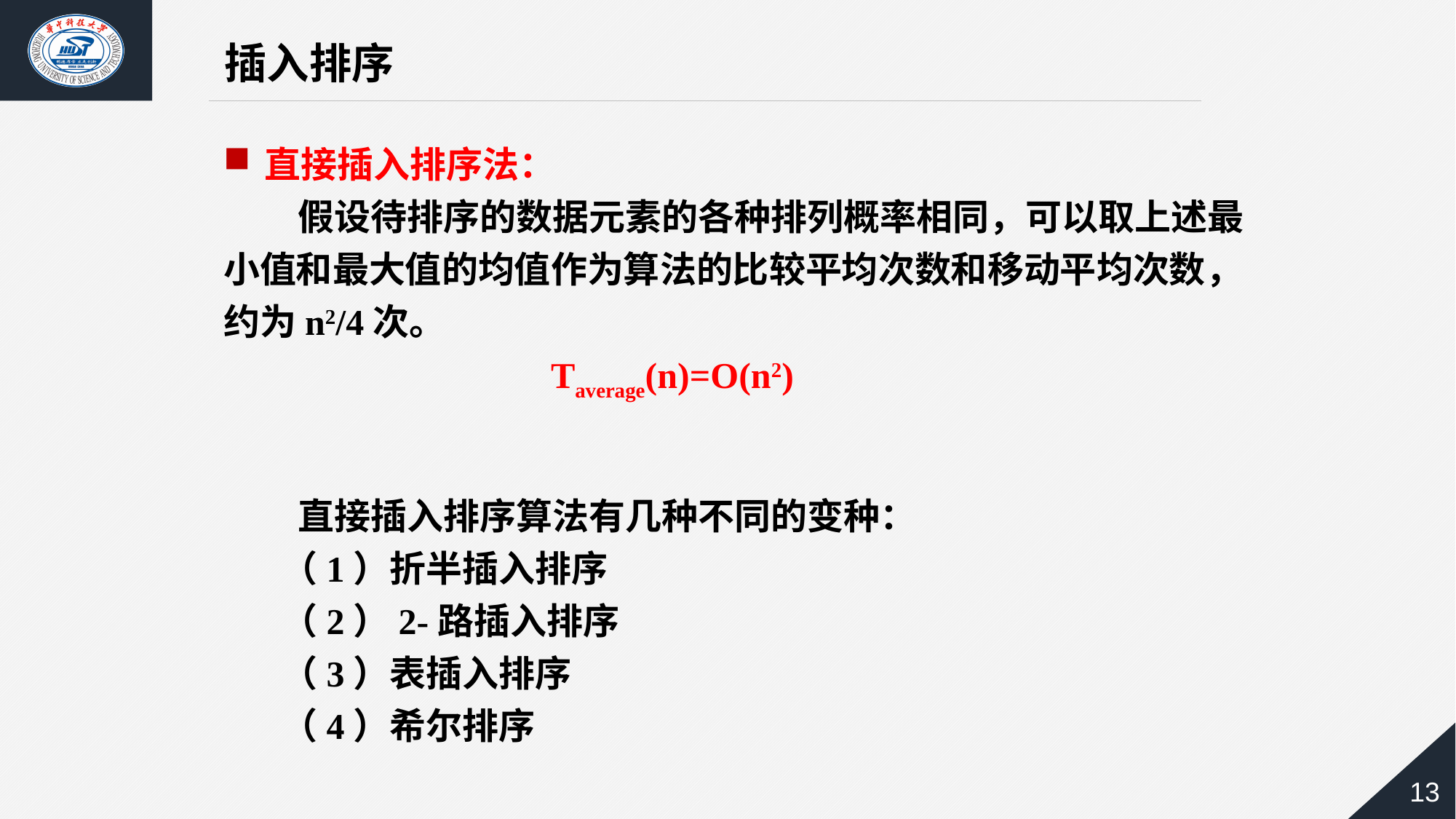

插入排序
直接插入排序法：
        假设待排序的数据元素的各种排列概率相同，可以取上述最小值和最大值的均值作为算法的比较平均次数和移动平均次数，约为n2/4次。
       			Taverage(n)=O(n2)

        直接插入排序算法有几种不同的变种：
      （1）折半插入排序
      （2）2-路插入排序
      （3）表插入排序
      （4）希尔排序